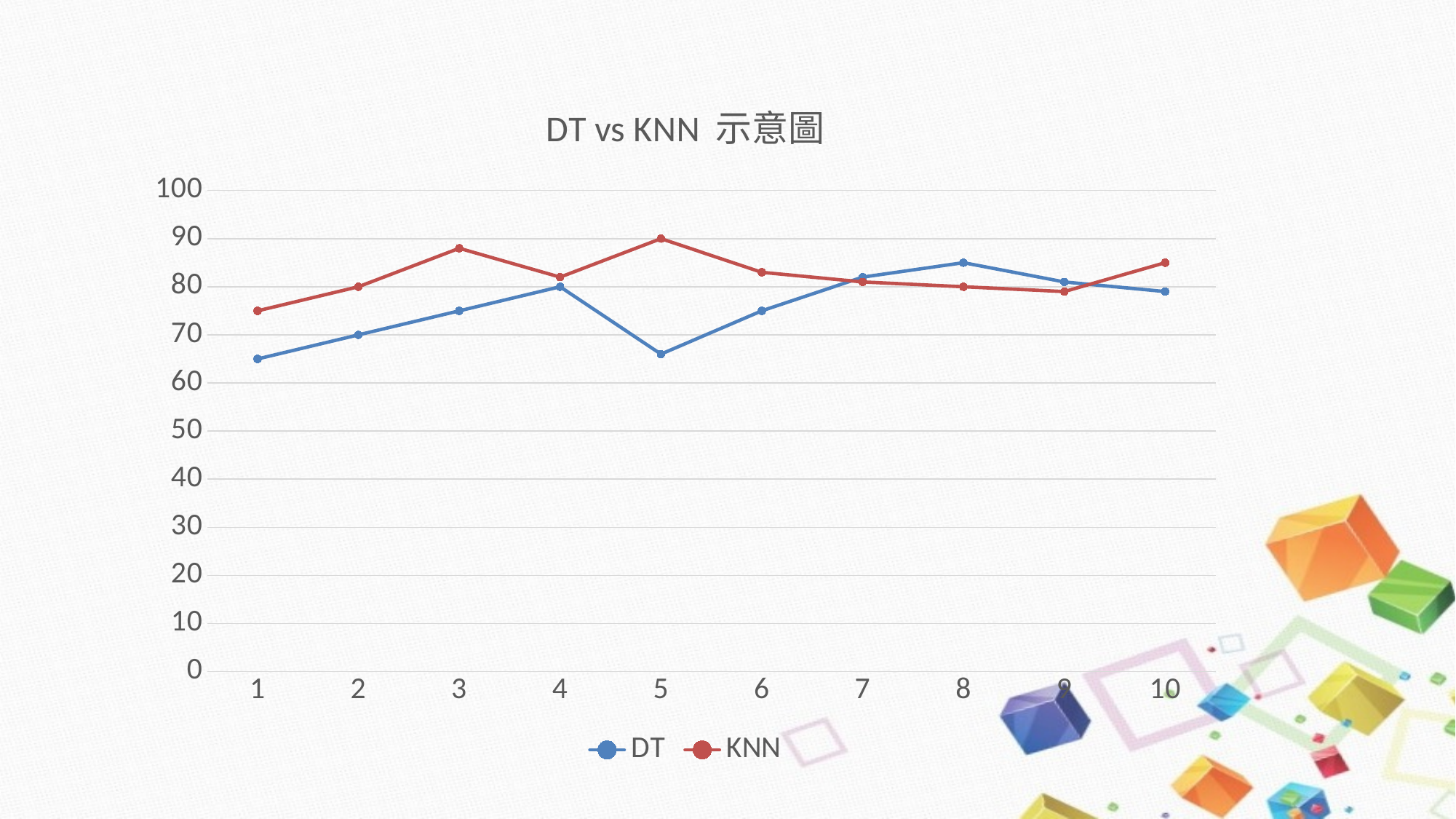

### Chart: DT vs KNN 示意圖

| Category | DT | KNN |
|---|---|---|
| 1 | 65.0 | 75.0 |
| 2 | 70.0 | 80.0 |
| 3 | 75.0 | 88.0 |
| 4 | 80.0 | 82.0 |
| 5 | 66.0 | 90.0 |
| 6 | 75.0 | 83.0 |
| 7 | 82.0 | 81.0 |
| 8 | 85.0 | 80.0 |
| 9 | 81.0 | 79.0 |
| 10 | 79.0 | 85.0 |